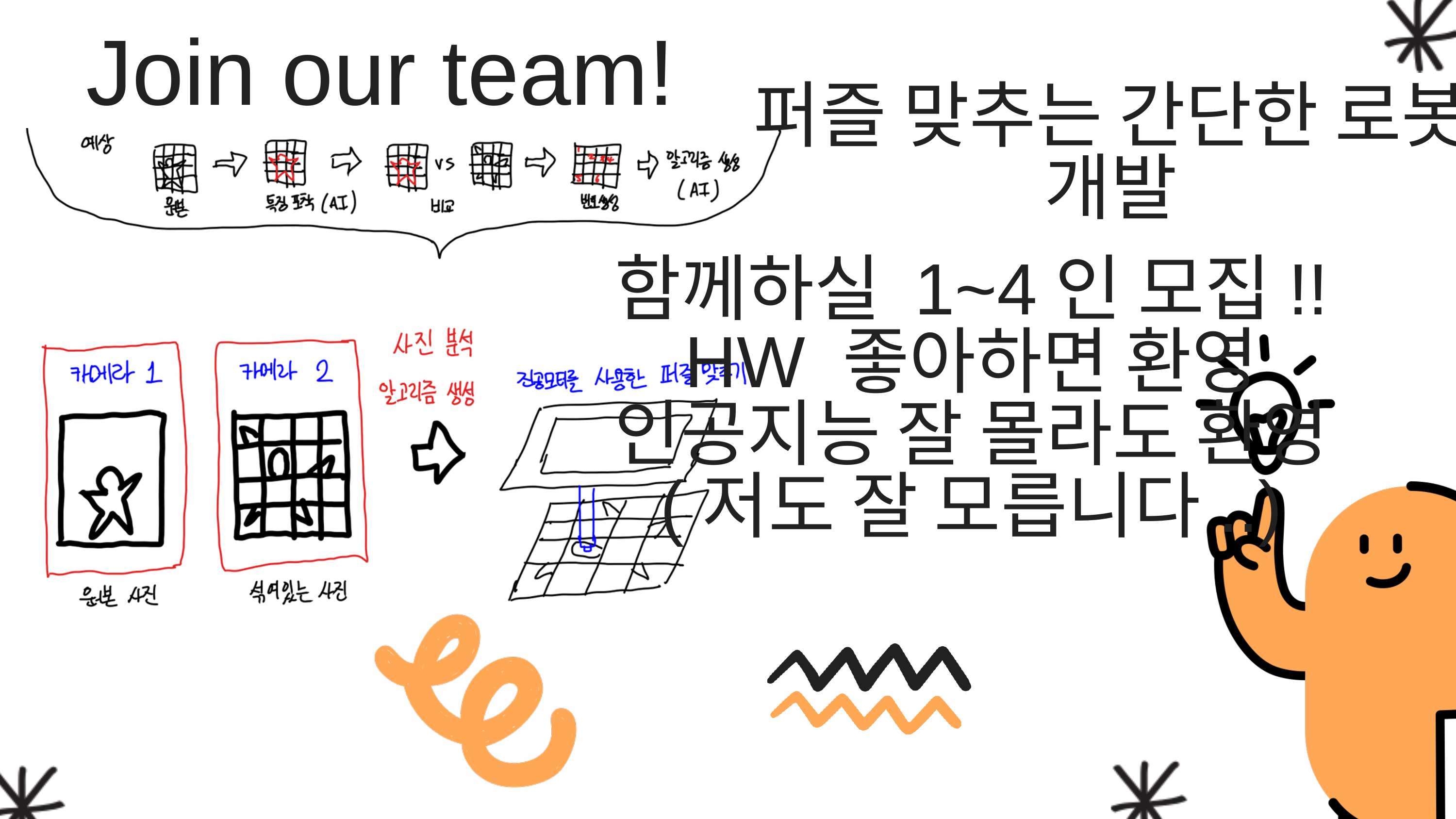

Join our team!
퍼즐 맞추는 간단한 로봇 개발

함께하실 1~4인 모집!!
HW 좋아하면 환영
인공지능 잘 몰라도 환영
(저도 잘 모릅니다..)